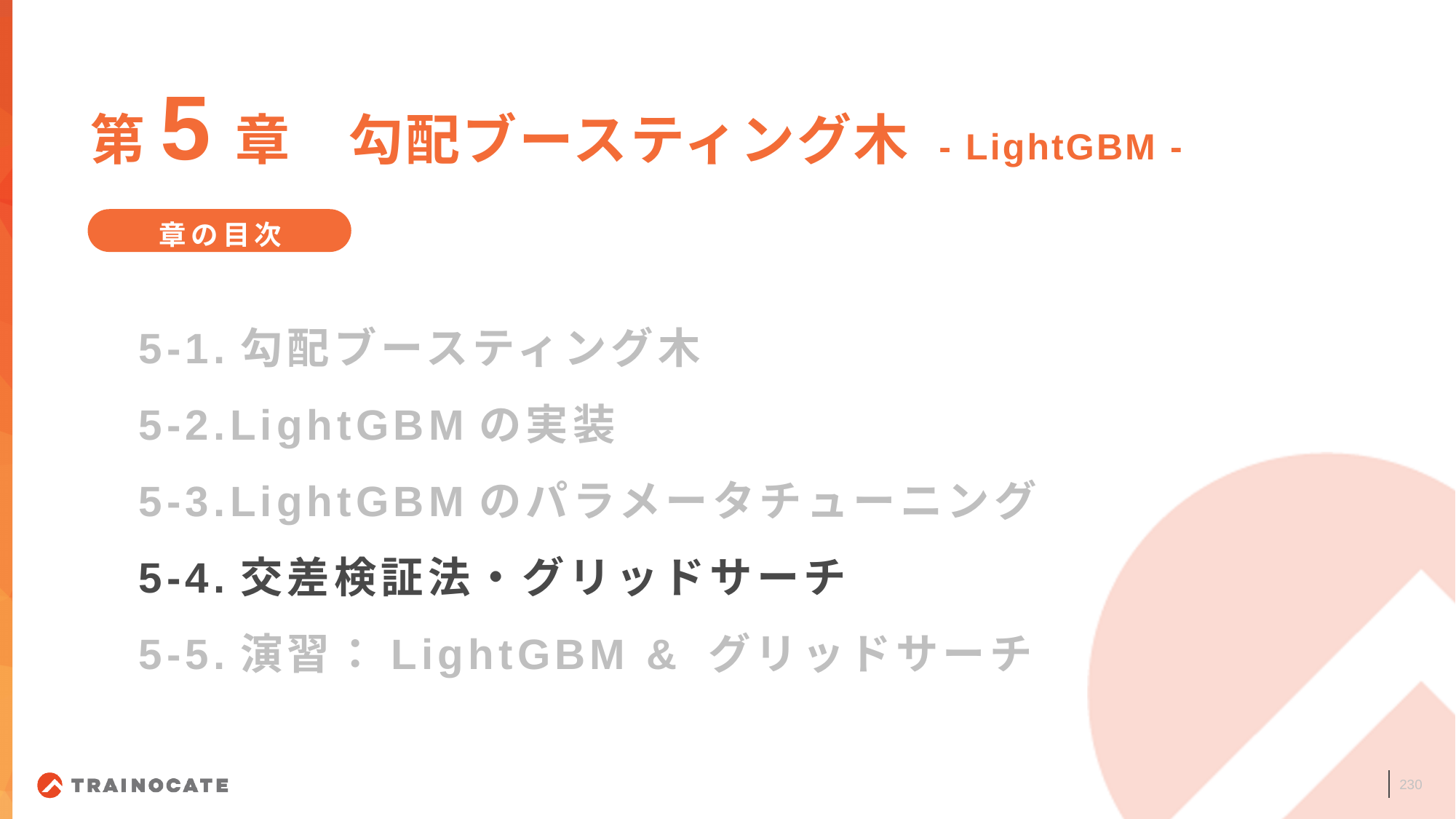

第5章　勾配ブースティング木 - LightGBM -
章の目次
5-1.勾配ブースティング木
5-2.LightGBMの実装
5-3.LightGBMのパラメータチューニング
5-4.交差検証法・グリッドサーチ
5-5.演習：LightGBM & グリッドサーチ
230